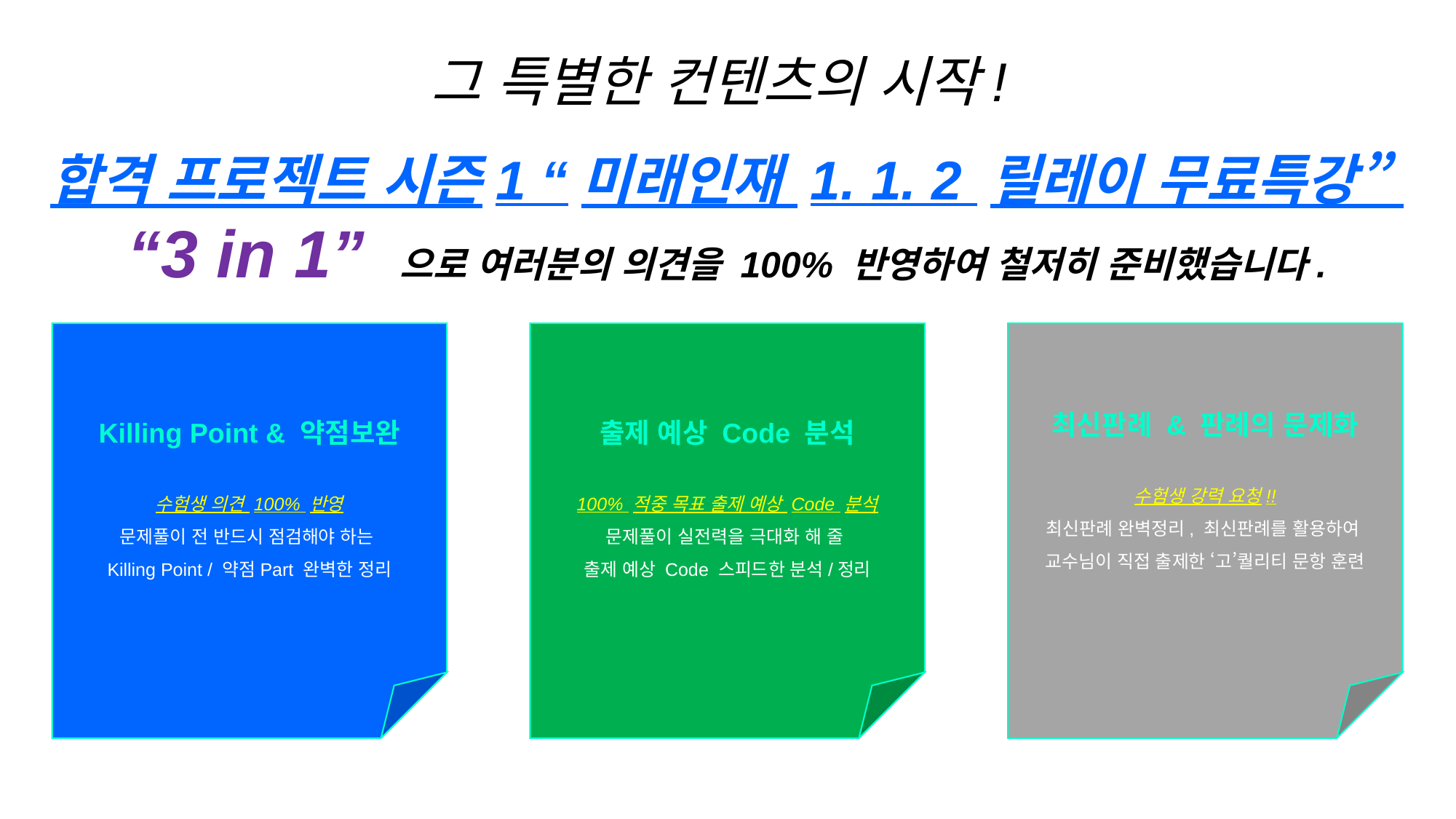

그 특별한 컨텐츠의 시작!
합격 프로젝트 시즌1 “미래인재 1. 1. 2 릴레이 무료특강”
“3 in 1” 으로 여러분의 의견을 100% 반영하여 철저히 준비했습니다.
Killing Point & 약점보완

수험생 의견 100% 반영
문제풀이 전 반드시 점검해야 하는
Killing Point / 약점Part 완벽한 정리
출제 예상 Code 분석

100% 적중 목표 출제 예상 Code 분석
문제풀이 실전력을 극대화 해 줄
출제 예상 Code 스피드한 분석/정리

최신판례 & 판례의 문제화

수험생 강력 요청!!
최신판례 완벽정리, 최신판례를 활용하여
교수님이 직접 출제한 ‘고’퀄리티 문항 훈련